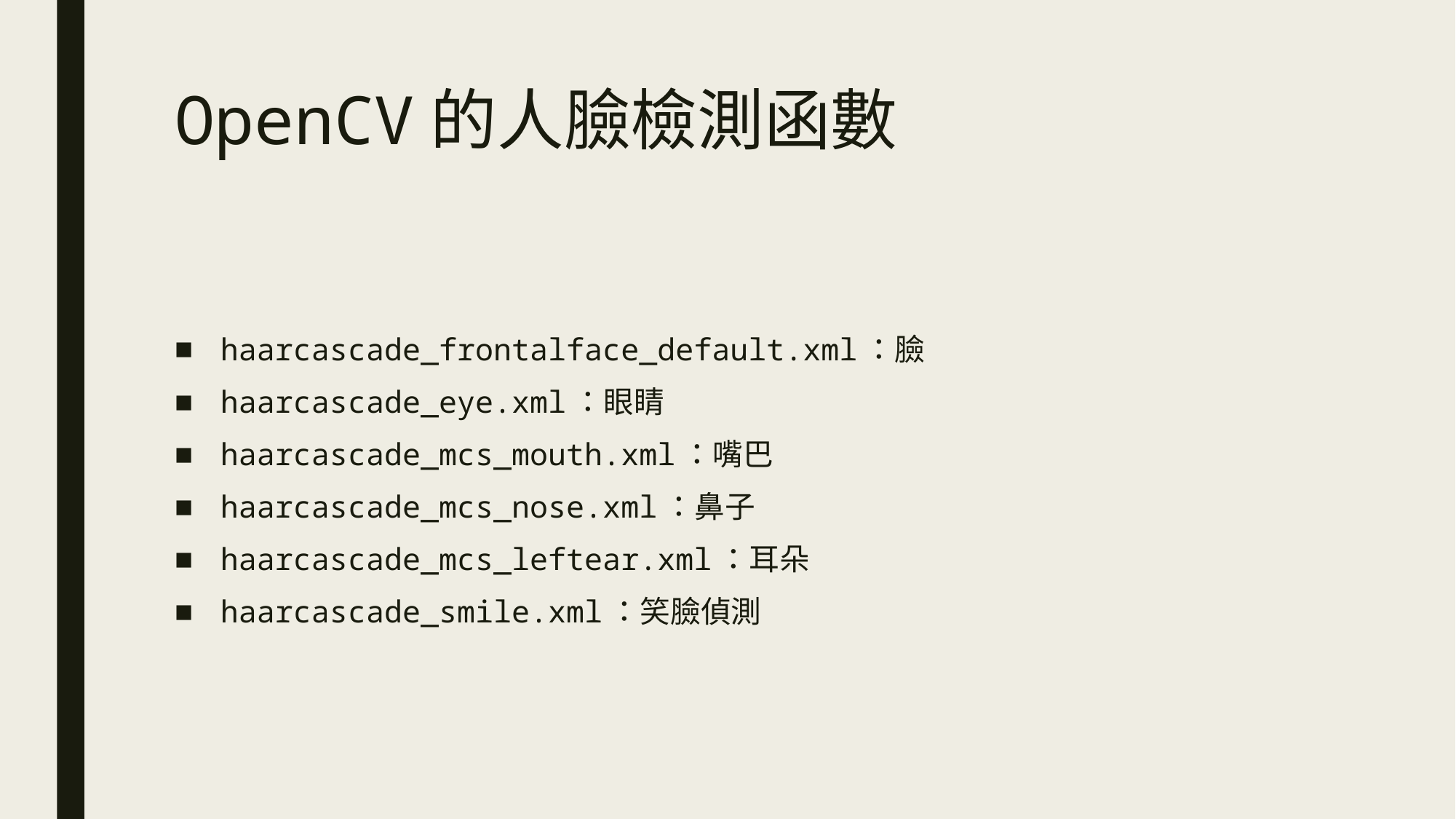

# OpenCV的人臉檢測函數

haarcascade_frontalface_default.xml：臉
haarcascade_eye.xml：眼睛
haarcascade_mcs_mouth.xml：嘴巴
haarcascade_mcs_nose.xml：鼻子
haarcascade_mcs_leftear.xml：耳朵
haarcascade_smile.xml：笑臉偵測